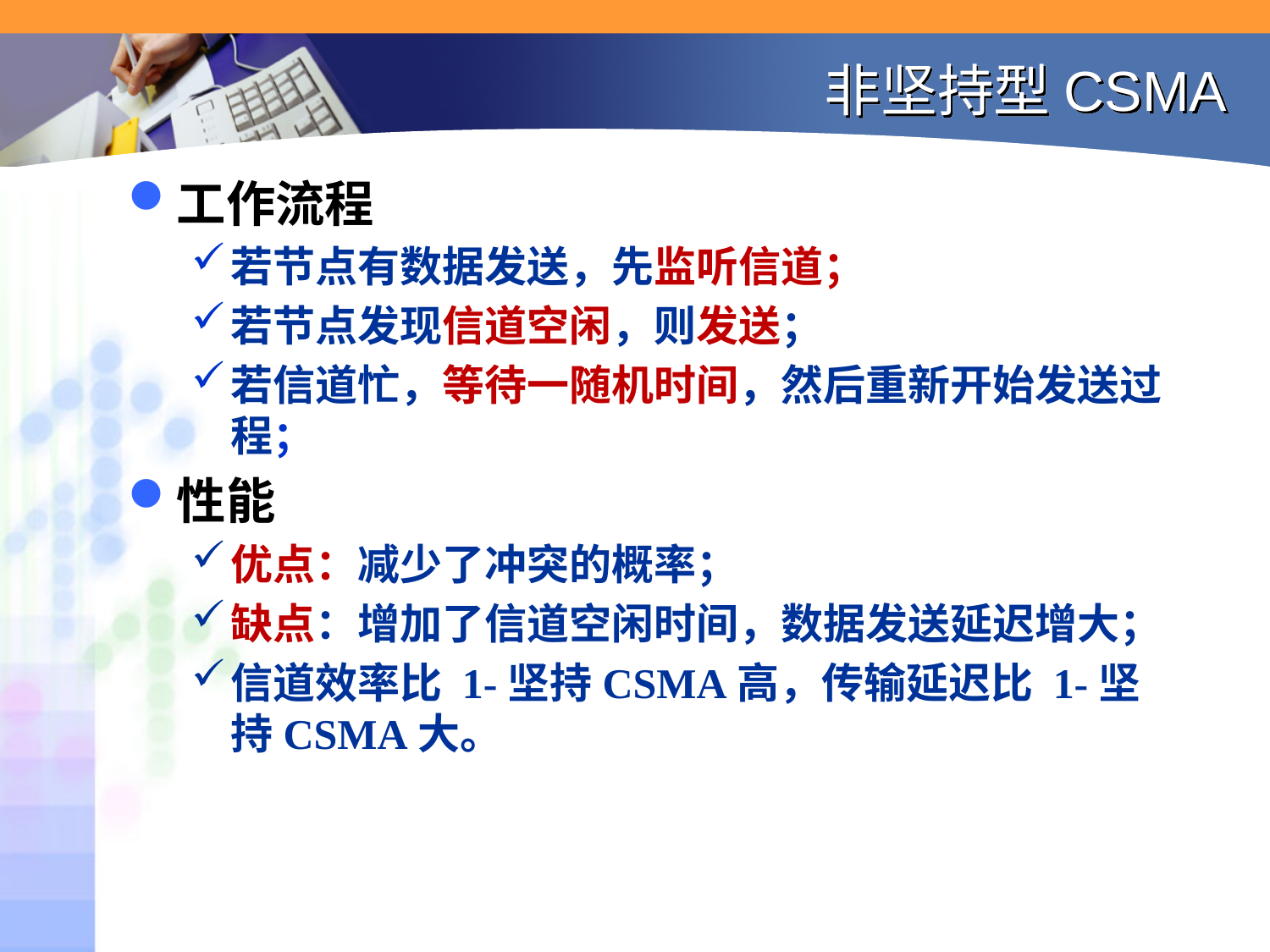

# 非坚持型CSMA
工作流程
若节点有数据发送，先监听信道；
若节点发现信道空闲，则发送；
若信道忙，等待一随机时间，然后重新开始发送过程；
性能
优点：减少了冲突的概率；
缺点：增加了信道空闲时间，数据发送延迟增大；
信道效率比 1-坚持CSMA高，传输延迟比 1-坚持CSMA大。